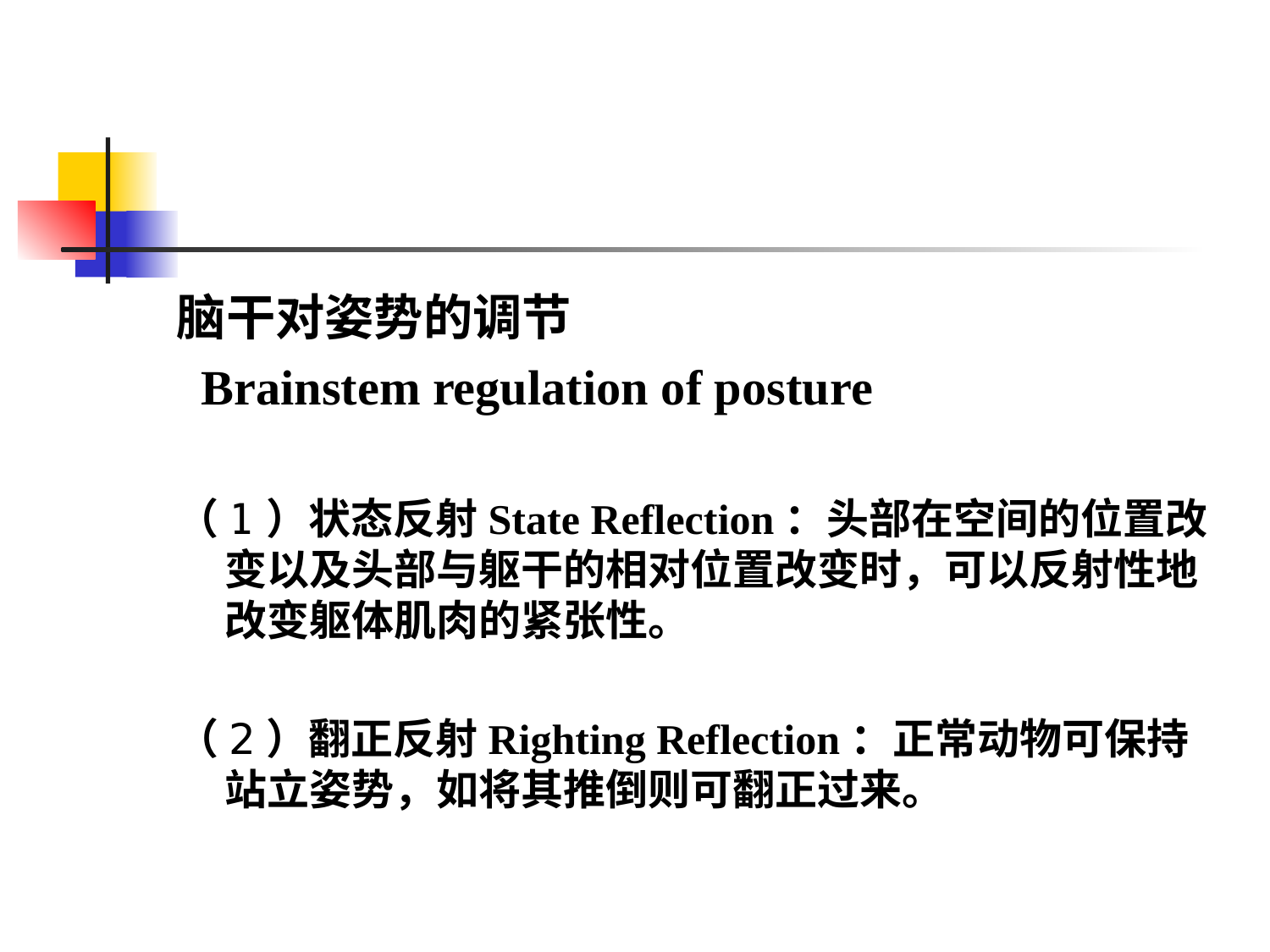

#
脑干对姿势的调节
  Brainstem regulation of posture

（1）状态反射State Reflection：头部在空间的位置改变以及头部与躯干的相对位置改变时，可以反射性地改变躯体肌肉的紧张性。

（2）翻正反射Righting Reflection：正常动物可保持站立姿势，如将其推倒则可翻正过来。